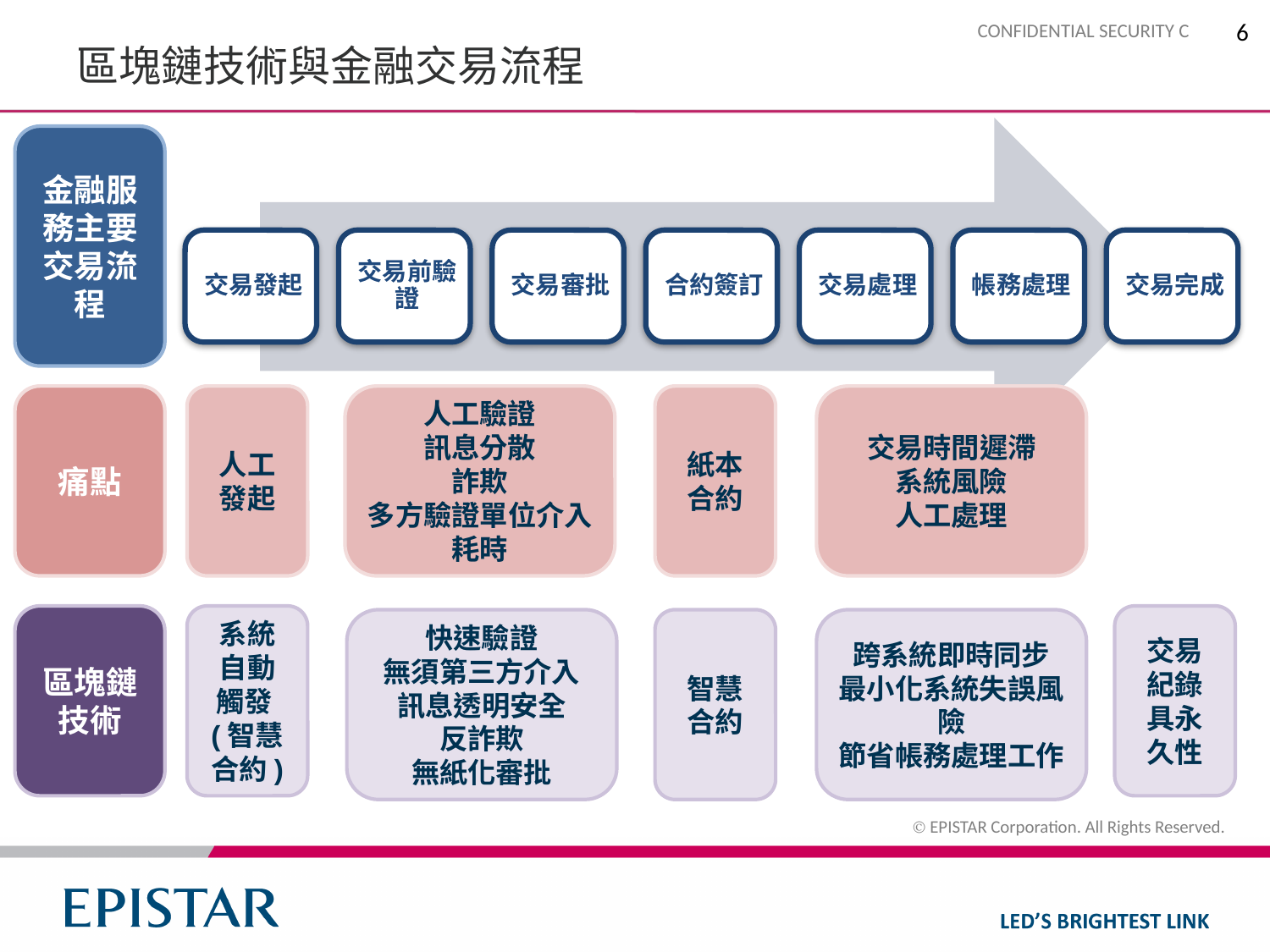

6
交易發起
交易前驗證
交易審批
合約簽訂
交易處理
帳務處理
交易完成
# 區塊鏈技術與金融交易流程
金融服務主要交易流程
痛點
人工發起
系統自動觸發(智慧合約)
人工驗證
訊息分散
詐欺
多方驗證單位介入
耗時
快速驗證
無須第三方介入
訊息透明安全
反詐欺
無紙化審批
紙本合約
智慧合約
交易時間遲滯
系統風險
人工處理
跨系統即時同步
最小化系統失誤風險
節省帳務處理工作
交易紀錄具永久性
區塊鏈技術